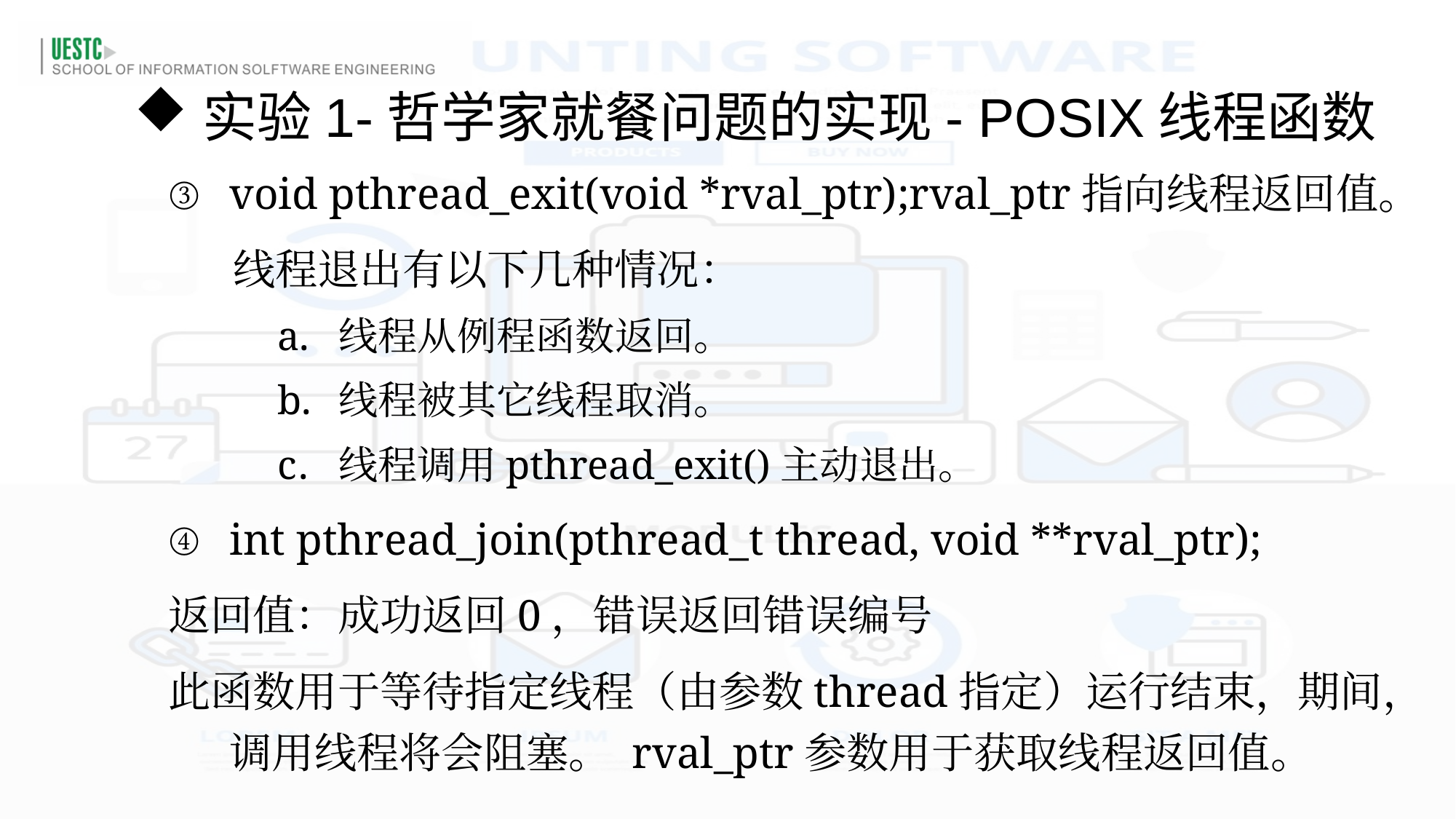

实验1-哲学家就餐问题的实现- POSIX线程函数
void pthread_exit(void *rval_ptr);rval_ptr指向线程返回值。
     线程退出有以下几种情况：
线程从例程函数返回。
线程被其它线程取消。
线程调用pthread_exit()主动退出。
int pthread_join(pthread_t thread, void **rval_ptr);
返回值：成功返回0，错误返回错误编号
此函数用于等待指定线程（由参数thread指定）运行结束，期间，调用线程将会阻塞。 rval_ptr参数用于获取线程返回值。